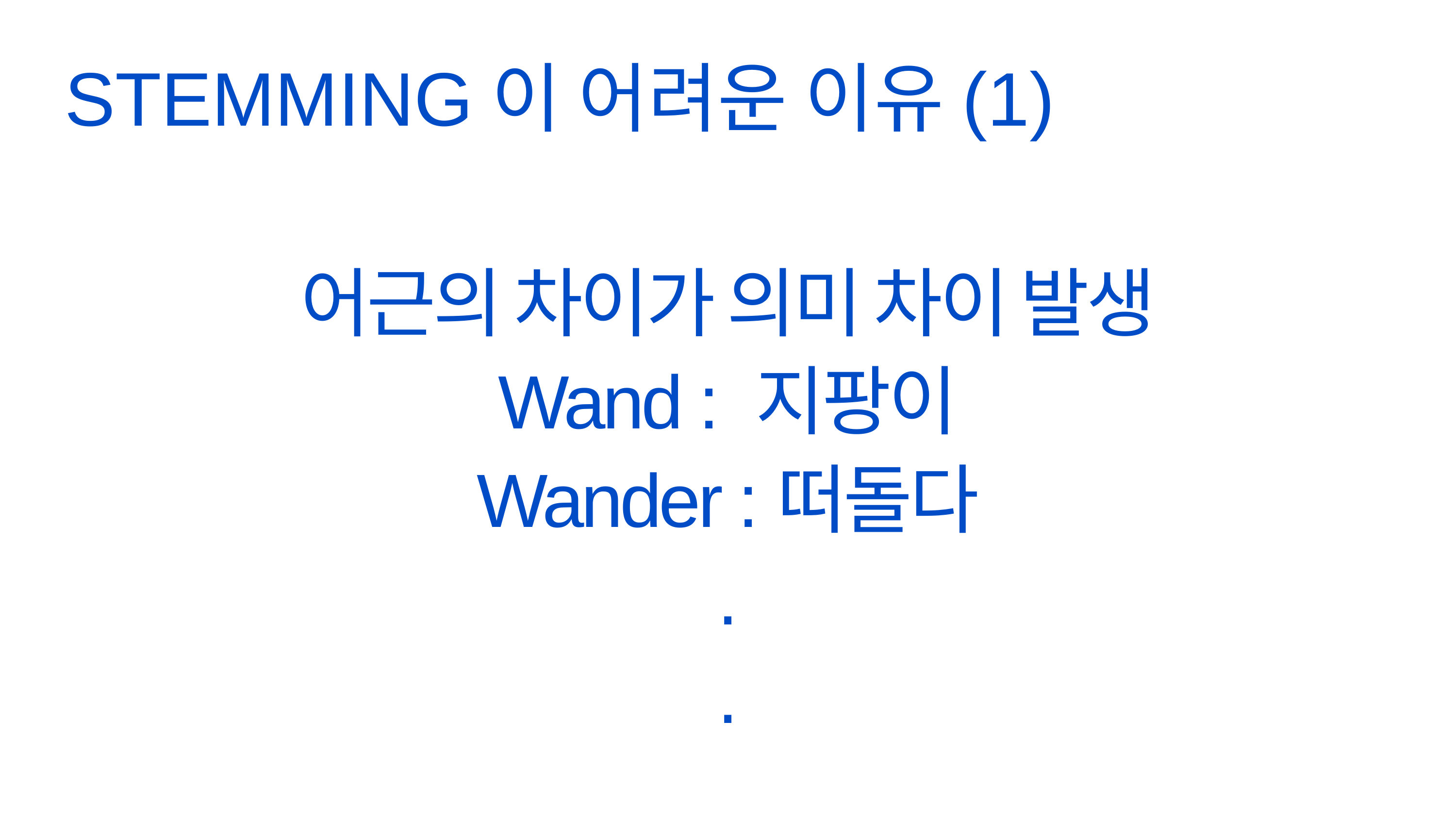

STEMMING이 어려운 이유(1)
어근의 차이가 의미 차이 발생
Wand : 지팡이
Wander :떠돌다
.
.